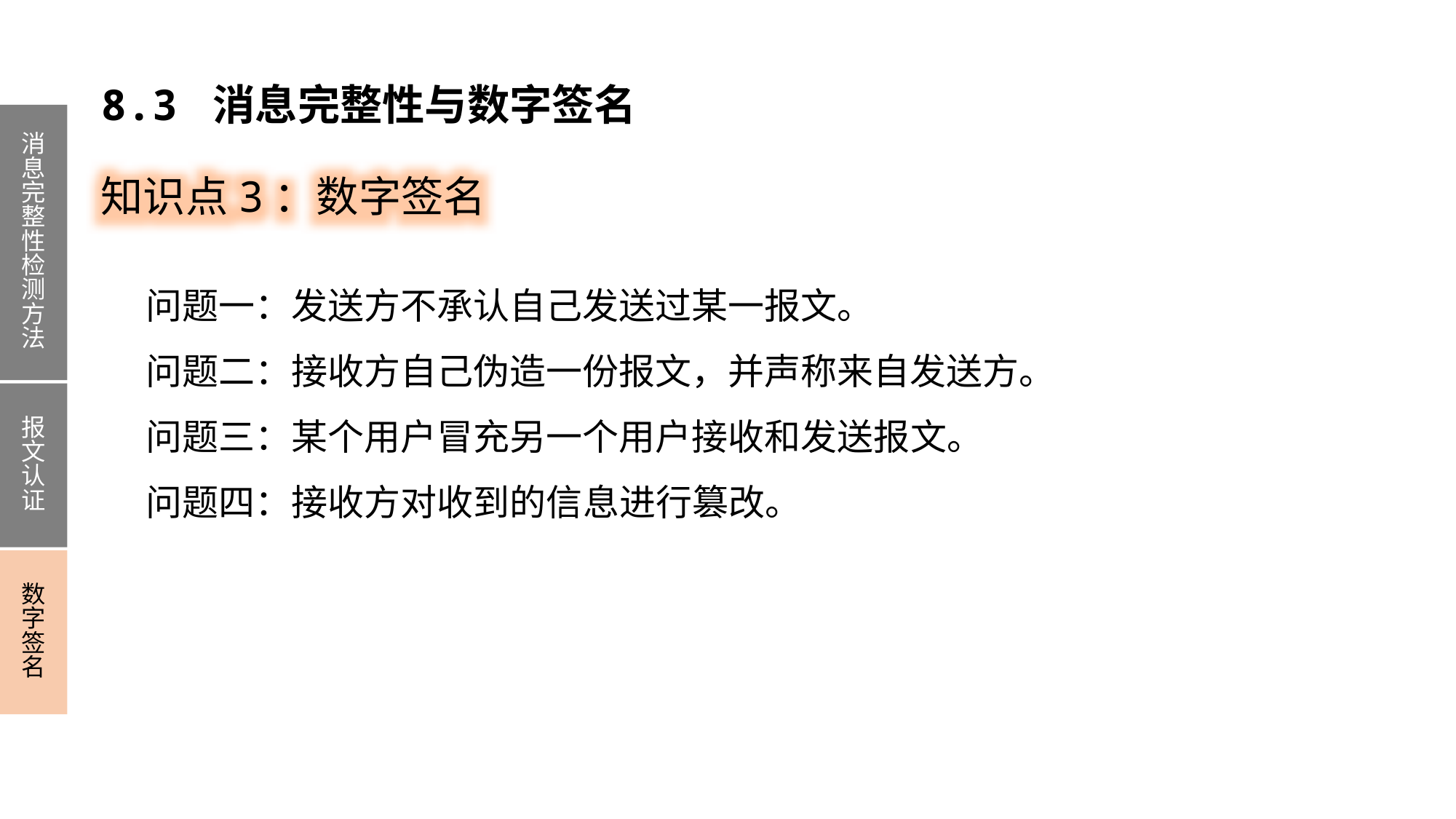

8.3 消息完整性与数字签名
消息完整性检测方法
报文认证
数字签名
知识点3：数字签名
问题一：发送方不承认自己发送过某一报文。
问题二：接收方自己伪造一份报文，并声称来自发送方。
问题三：某个用户冒充另一个用户接收和发送报文。
问题四：接收方对收到的信息进行篡改。